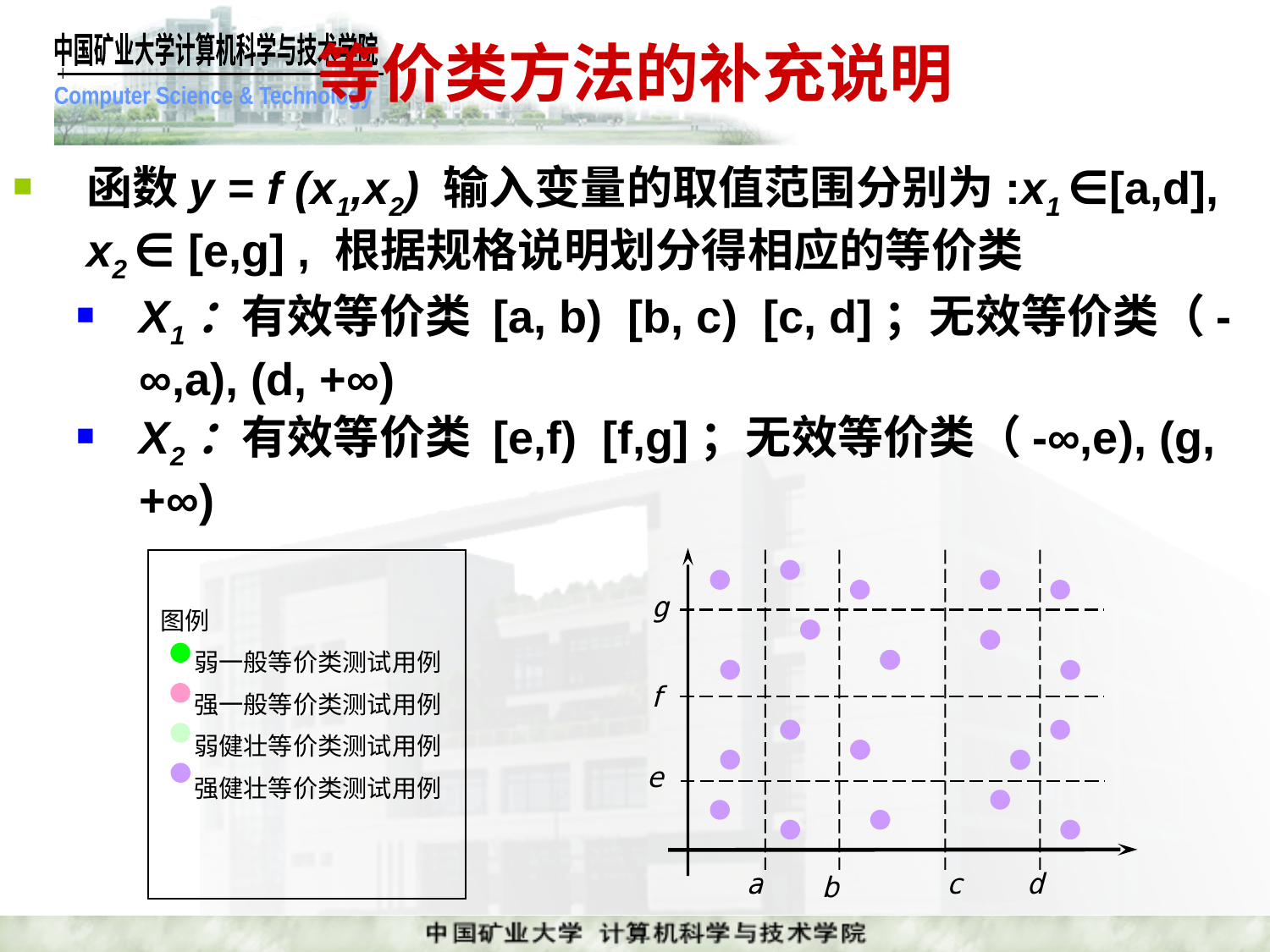

# 等价类方法的补充说明
函数y = f (x1,x2) 输入变量的取值范围分别为:x1 ∈[a,d], x2 ∈ [e,g] , 根据规格说明划分得相应的等价类
X1：有效等价类 [a, b)  [b, c)  [c, d]；无效等价类（-∞,a), (d, +∞)
X2：有效等价类 [e,f)  [f,g]；无效等价类（-∞,e), (g, +∞)

图例
     弱一般等价类测试用例
     强一般等价类测试用例
     弱健壮等价类测试用例
     强健壮等价类测试用例

g

f

e

a
c
d
b